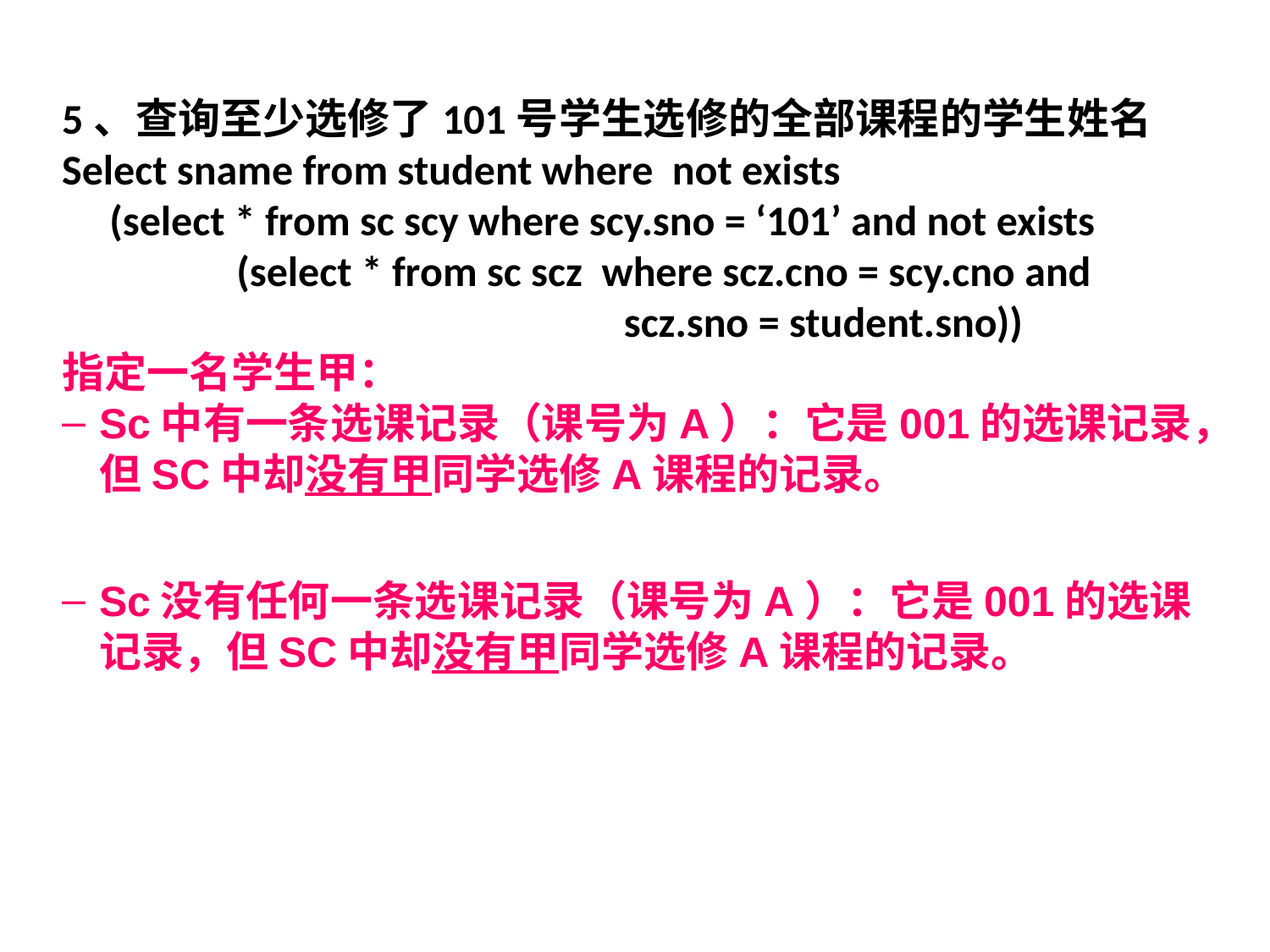

5、查询至少选修了101号学生选修的全部课程的学生姓名
Select sname from student where  not exists
	(select * from sc scy where scy.sno = ‘101’ and not exists
        	(select * from sc scz  where scz.cno = scy.cno and
                                                           scz.sno = student.sno))
指定一名学生甲：
Sc中有一条选课记录（课号为A）：它是001的选课记录，但SC中却没有甲同学选修A课程的记录。

Sc没有任何一条选课记录（课号为A）：它是001的选课记录，但SC中却没有甲同学选修A课程的记录。